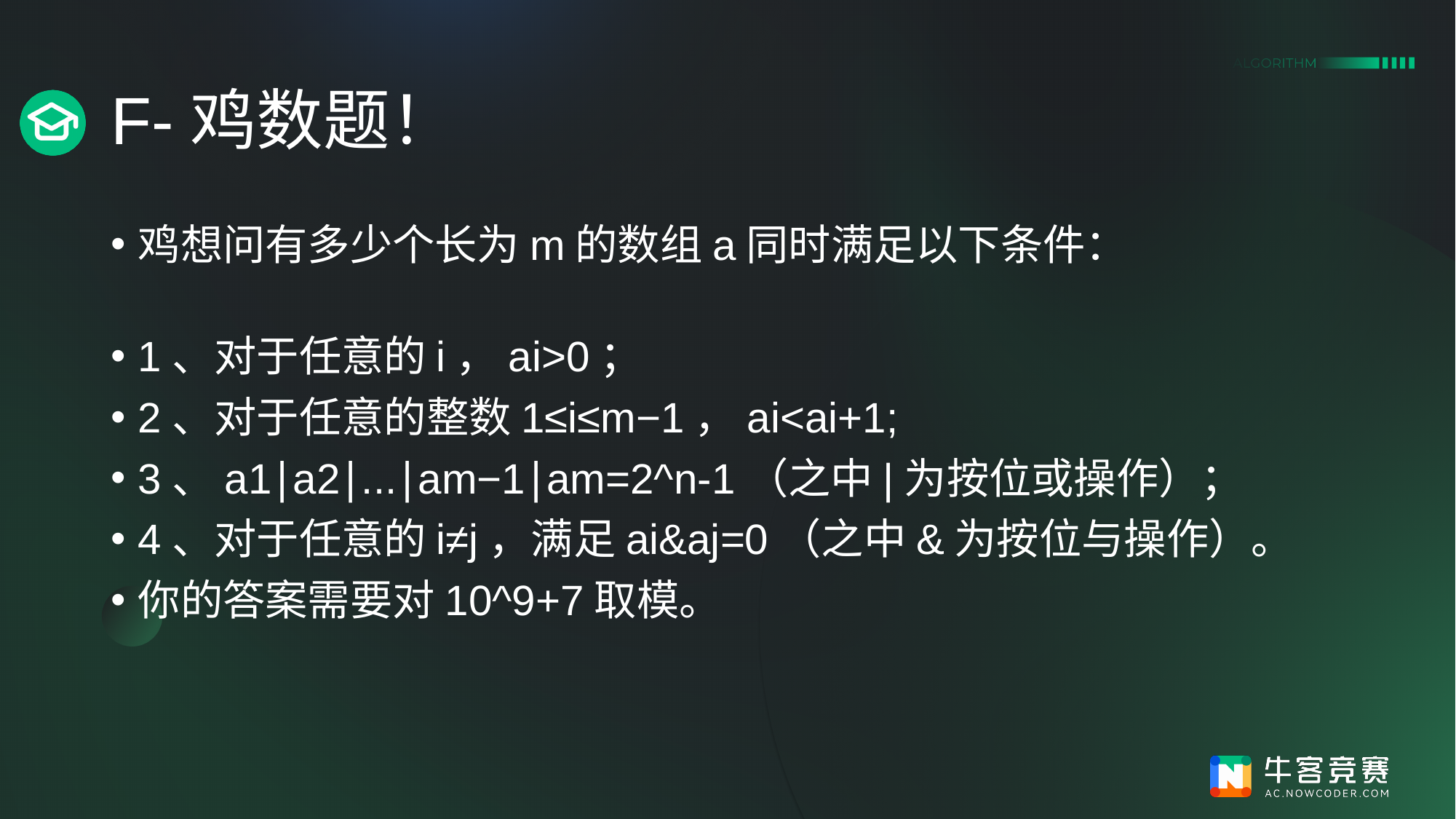

# F-鸡数题！
鸡想问有多少个长为m的数组a同时满足以下条件：
1、对于任意的i，ai>0；
2、对于任意的整数1≤i≤m−1，ai<ai+1​;
3、a1∣a2∣...∣am−1∣am=2^n-1（之中|为按位或操作）；
4、对于任意的i≠j，满足ai&aj=0（之中&为按位与操作）。
你的答案需要对10^9+7取模。